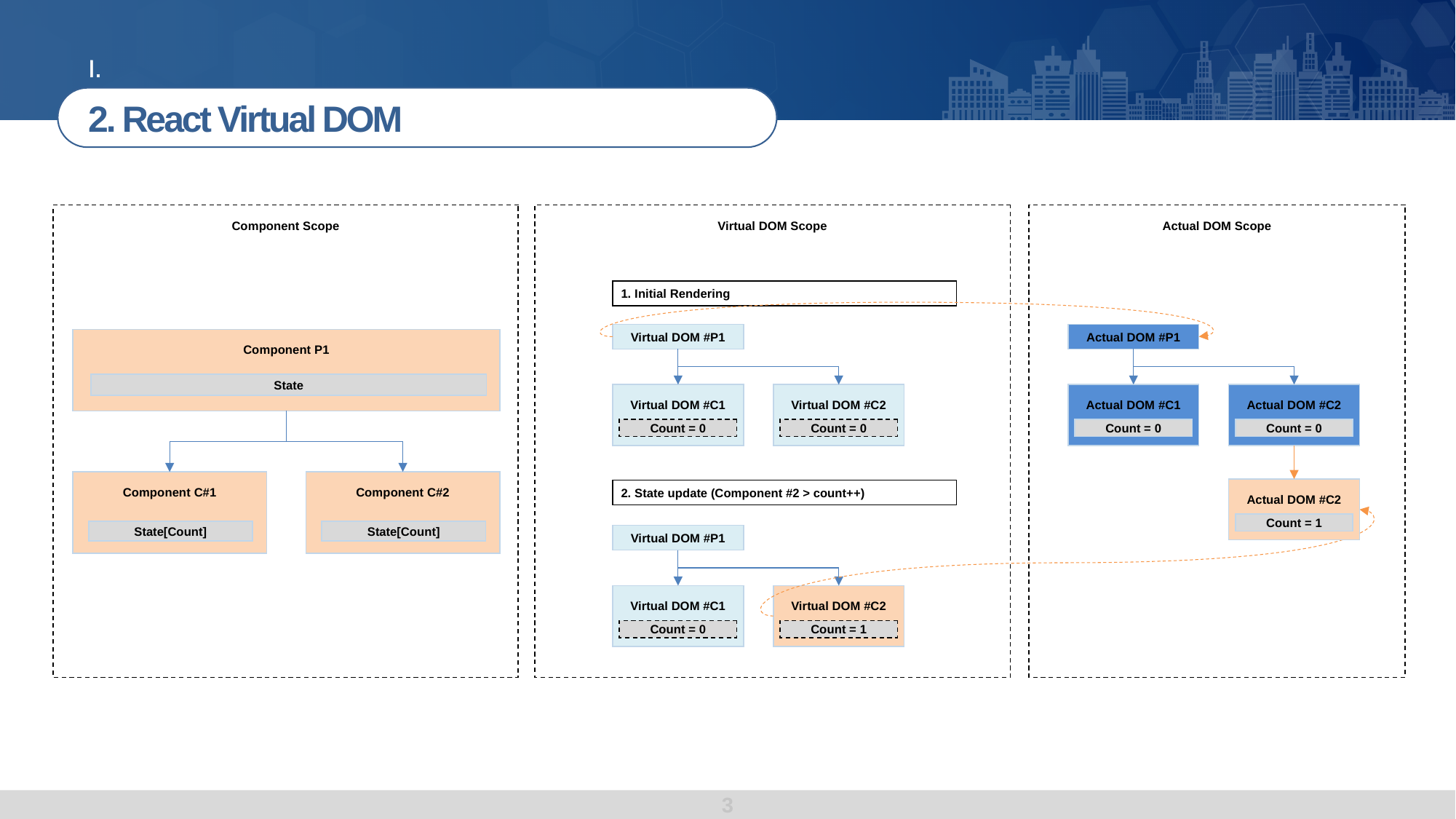

RUDA DEVELOPERS
사업 방향 및 중점 사항
2. React Virtual DOM
Component Scope
Virtual DOM Scope
Actual DOM Scope
1. Initial Rendering
Actual DOM #P1
Virtual DOM #P1
Component P1
State
Actual DOM #C1
Actual DOM #C2
Virtual DOM #C1
Virtual DOM #C2
Count = 0
Count = 0
Count = 0
Count = 0
Component C#1
Component C#2
Actual DOM #C2
2. State update (Component #2 > count++)
Count = 1
State[Count]
State[Count]
Virtual DOM #P1
Virtual DOM #C1
Virtual DOM #C2
Count = 0
Count = 1
3